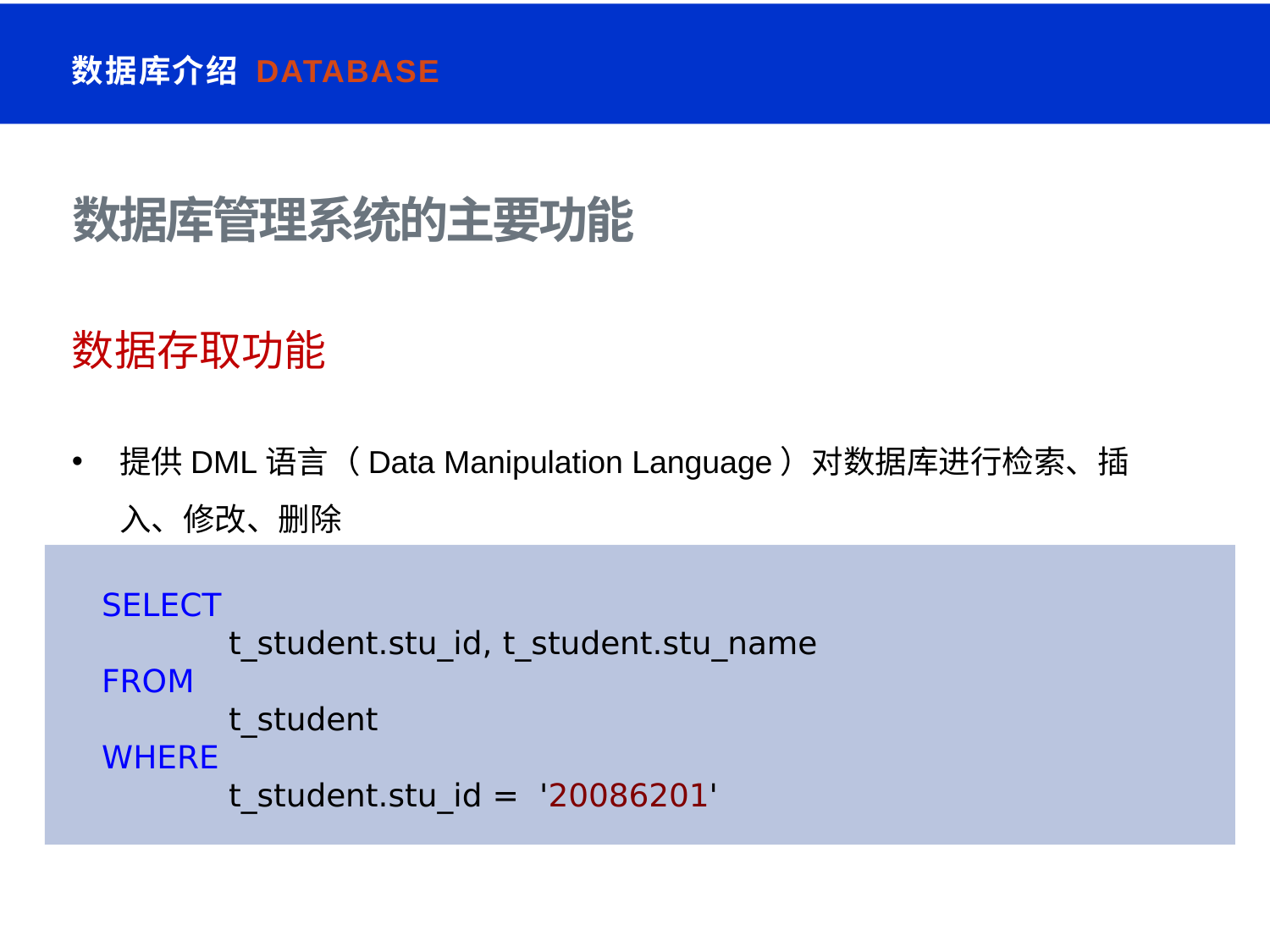

数据库介绍 Database
# 数据库管理系统的主要功能
数据存取功能
提供DML语言（Data Manipulation Language）对数据库进行检索、插入、修改、删除

SELECT
	t_student.stu_id, t_student.stu_name
FROM
	t_student
WHERE
	t_student.stu_id =  '20086201'